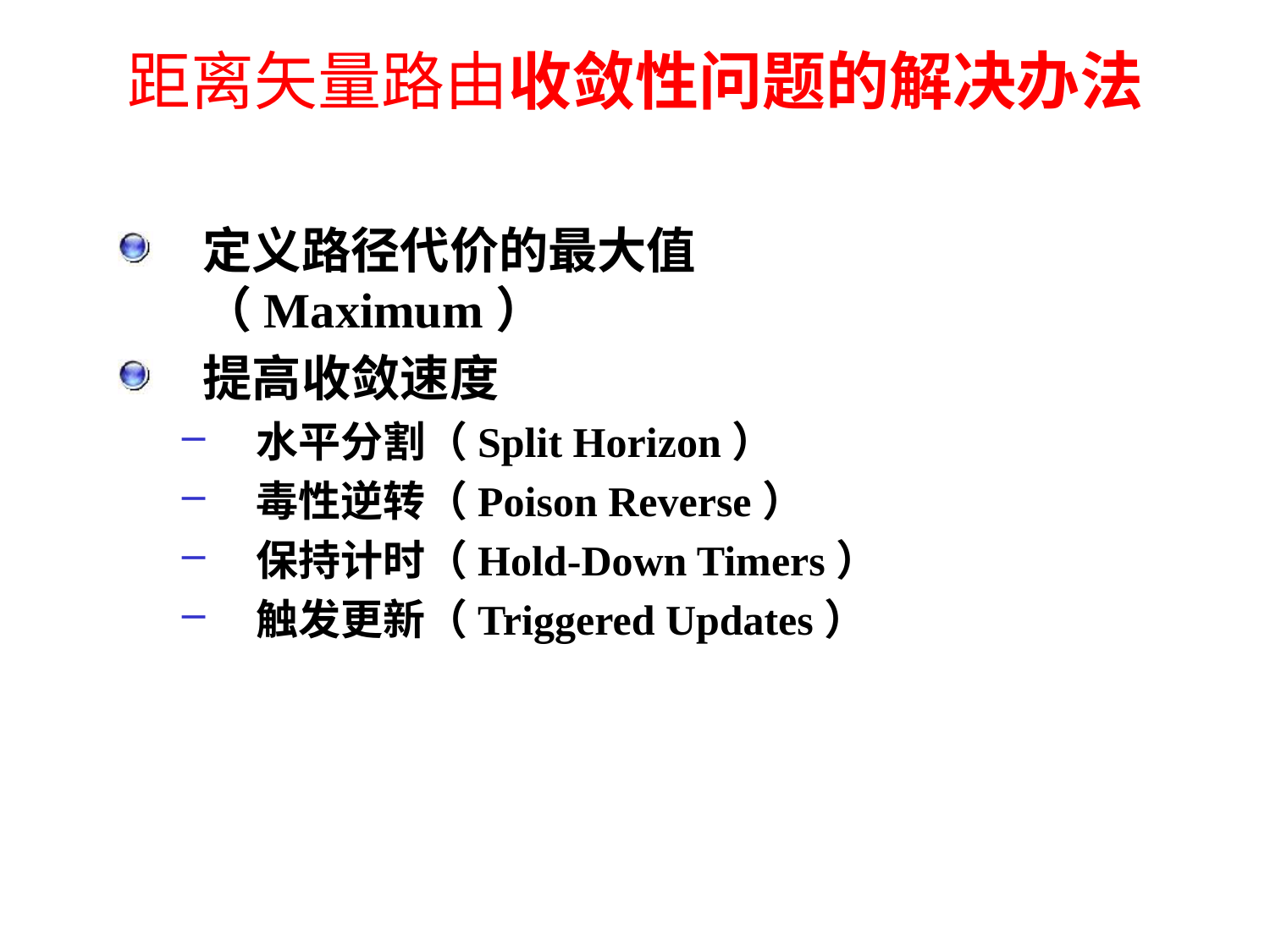

# 距离矢量路由收敛性问题的解决办法
定义路径代价的最大值（Maximum）
提高收敛速度
水平分割（Split Horizon）
毒性逆转（Poison Reverse）
保持计时（Hold-Down Timers）
触发更新（Triggered Updates）